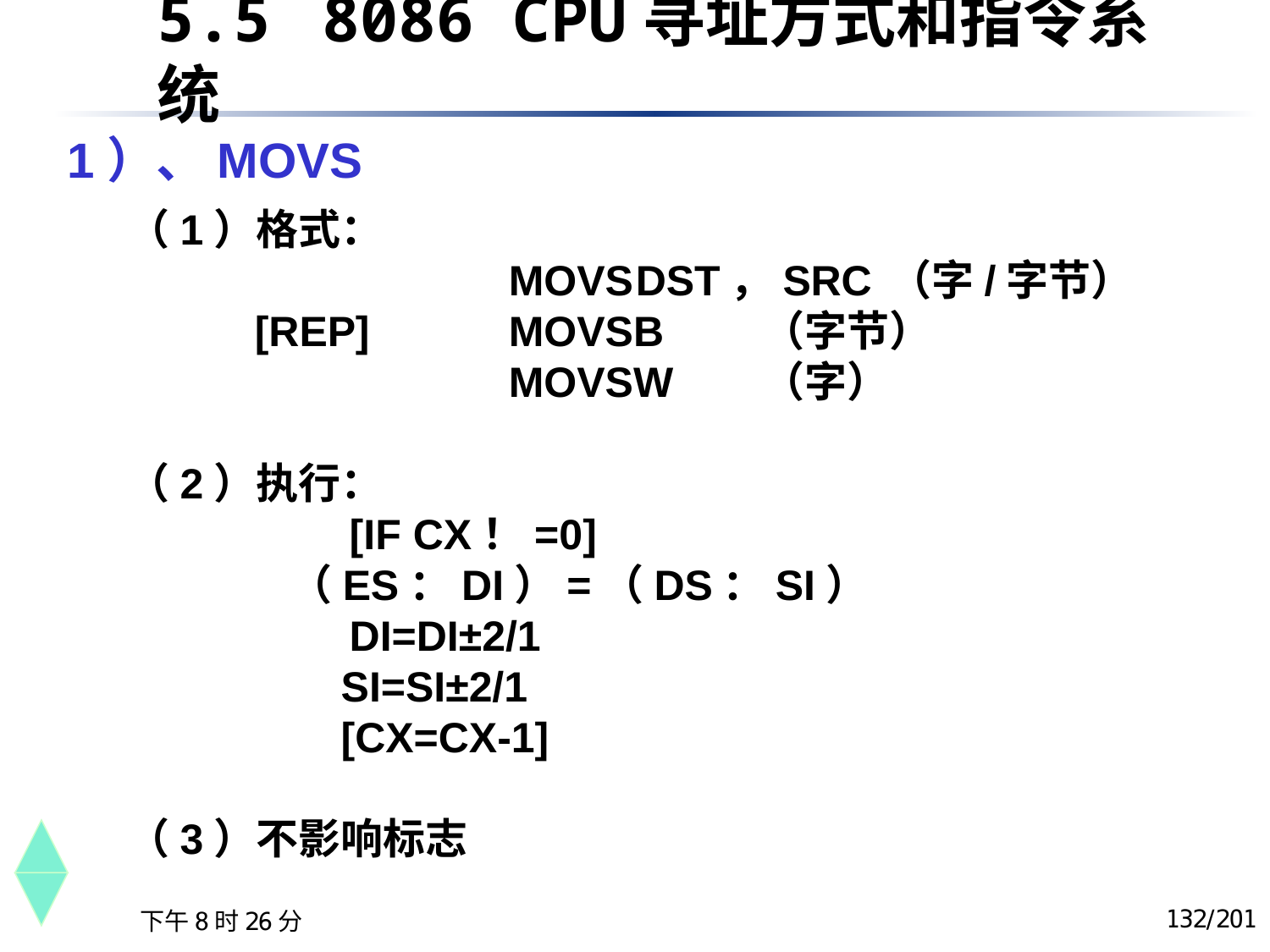

5.5	 8086 CPU寻址方式和指令系统
# 1）、MOVS
（1）格式：
			MOVS	DST，SRC	（字/字节）
	[REP]		MOVSB	（字节）
			MOVSW	（字）

（2）执行：
	        [IF CX！=0]
                （ES：DI）=（DS：SI）
   	        DI=DI±2/1
                  SI=SI±2/1
                  [CX=CX-1]

（3）不影响标志
132/201
下午8时26分